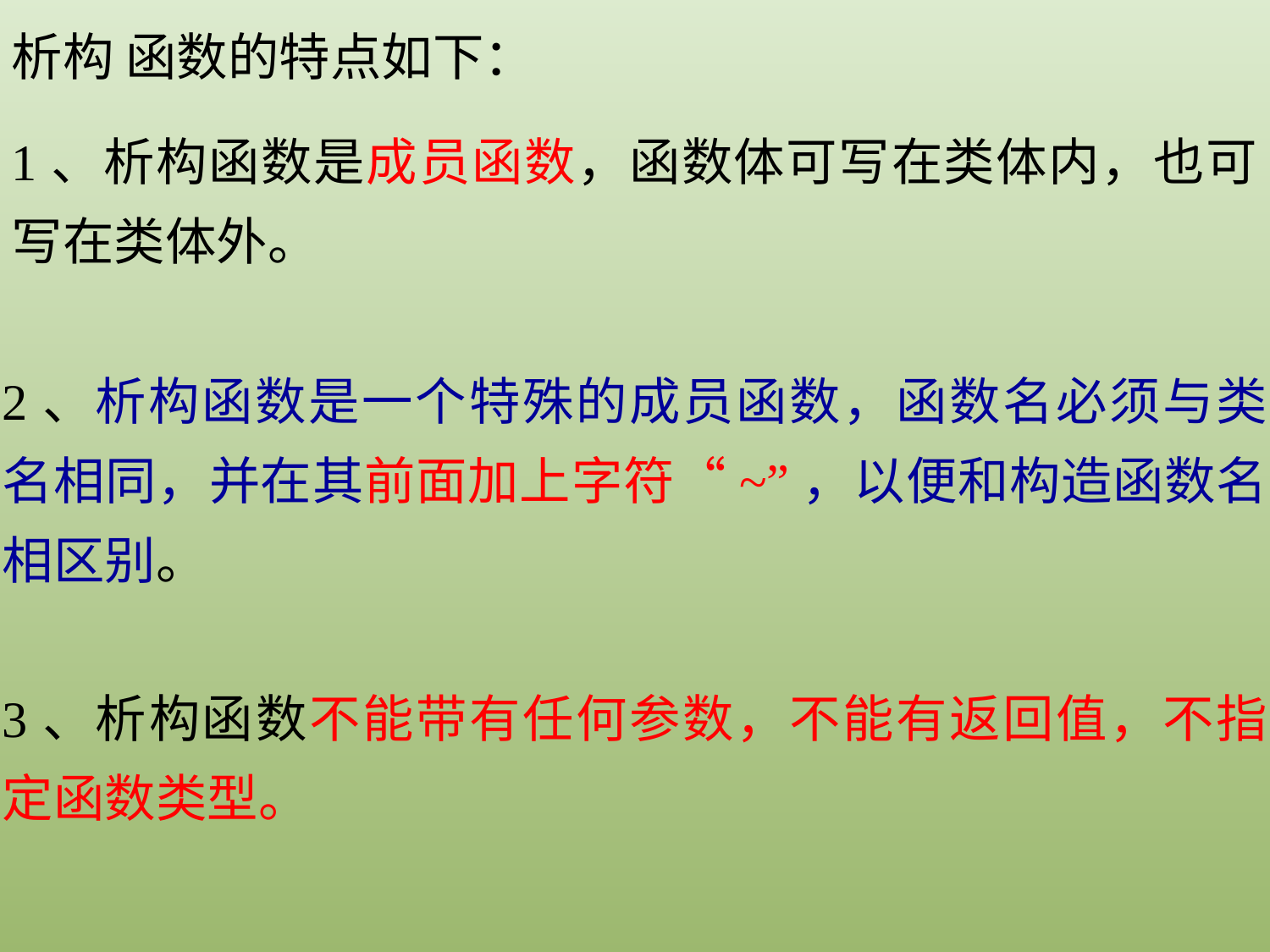

析构 函数的特点如下：
1、析构函数是成员函数，函数体可写在类体内，也可写在类体外。
2、析构函数是一个特殊的成员函数，函数名必须与类名相同，并在其前面加上字符“~”，以便和构造函数名相区别。
3、析构函数不能带有任何参数，不能有返回值，不指定函数类型。
673